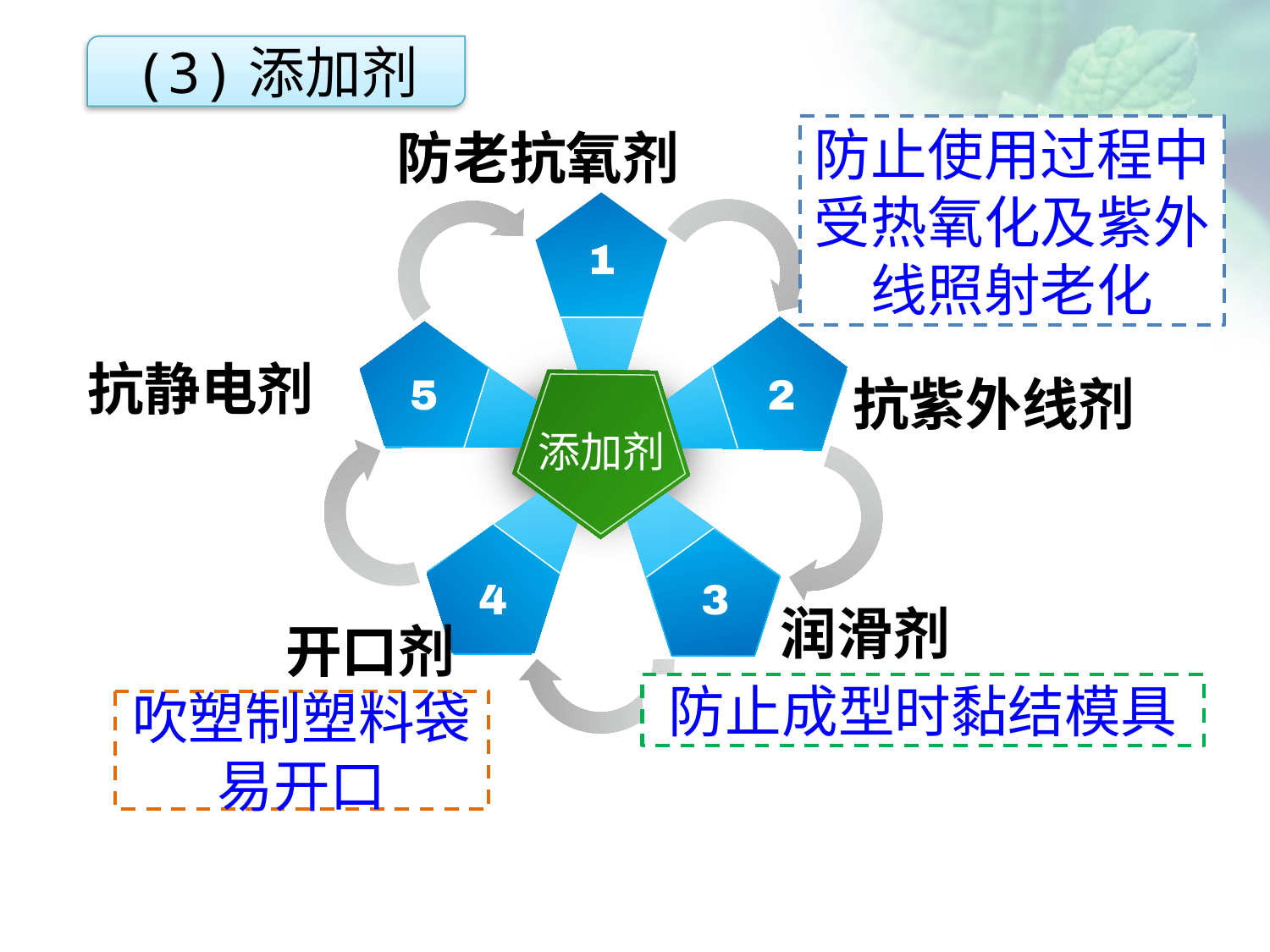

(3)添加剂
防老抗氧剂
防止使用过程中受热氧化及紫外线照射老化

1
点击添加文本

抗静电剂

5
2
抗紫外线剂

添加剂
点击添加文本

4
3

点击添加文本
润滑剂
开口剂
防止成型时黏结模具
吹塑制塑料袋易开口
点击添加文本